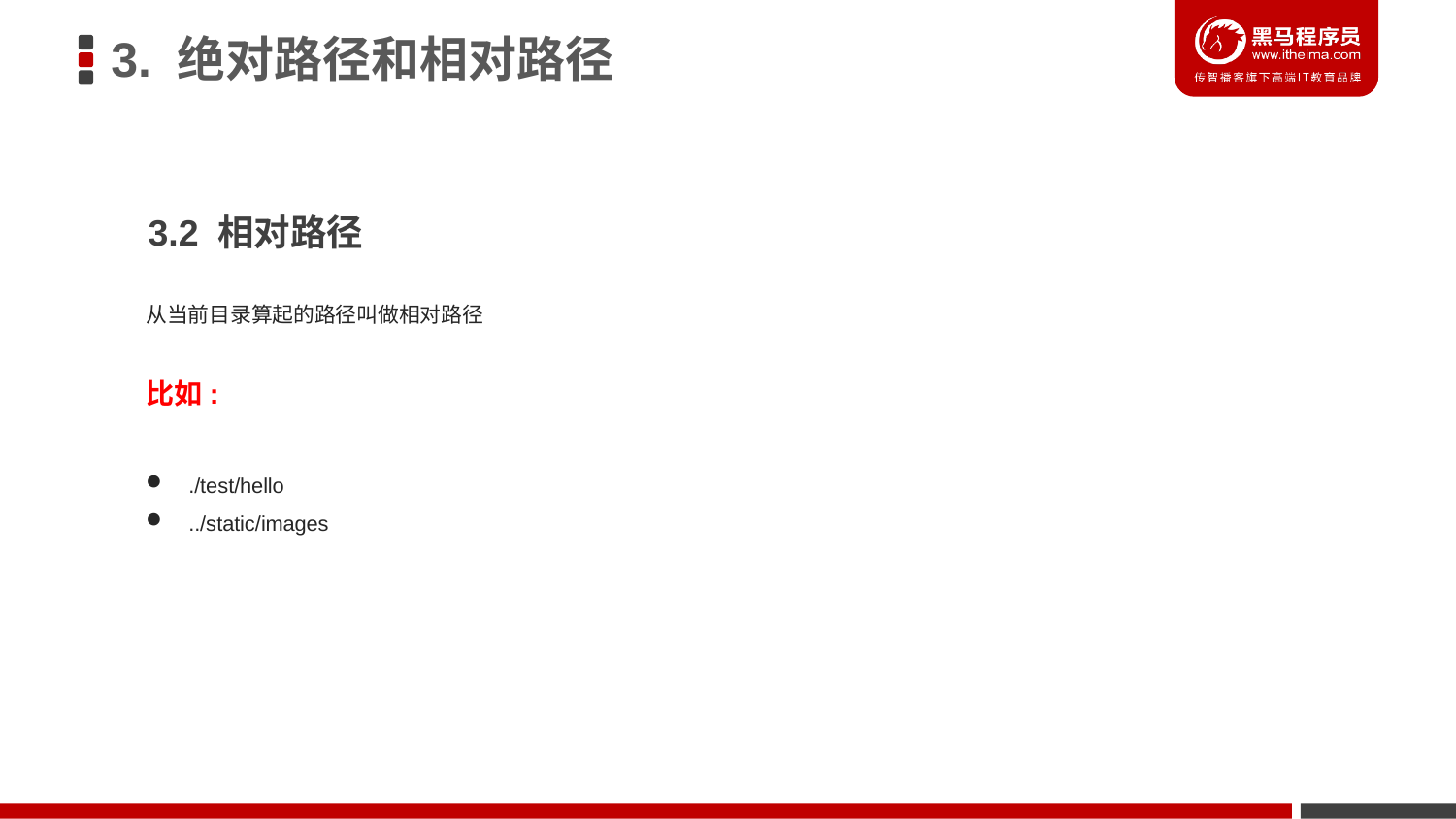

3. 绝对路径和相对路径
3.2 相对路径
从当前目录算起的路径叫做相对路径
比如:
./test/hello
../static/images